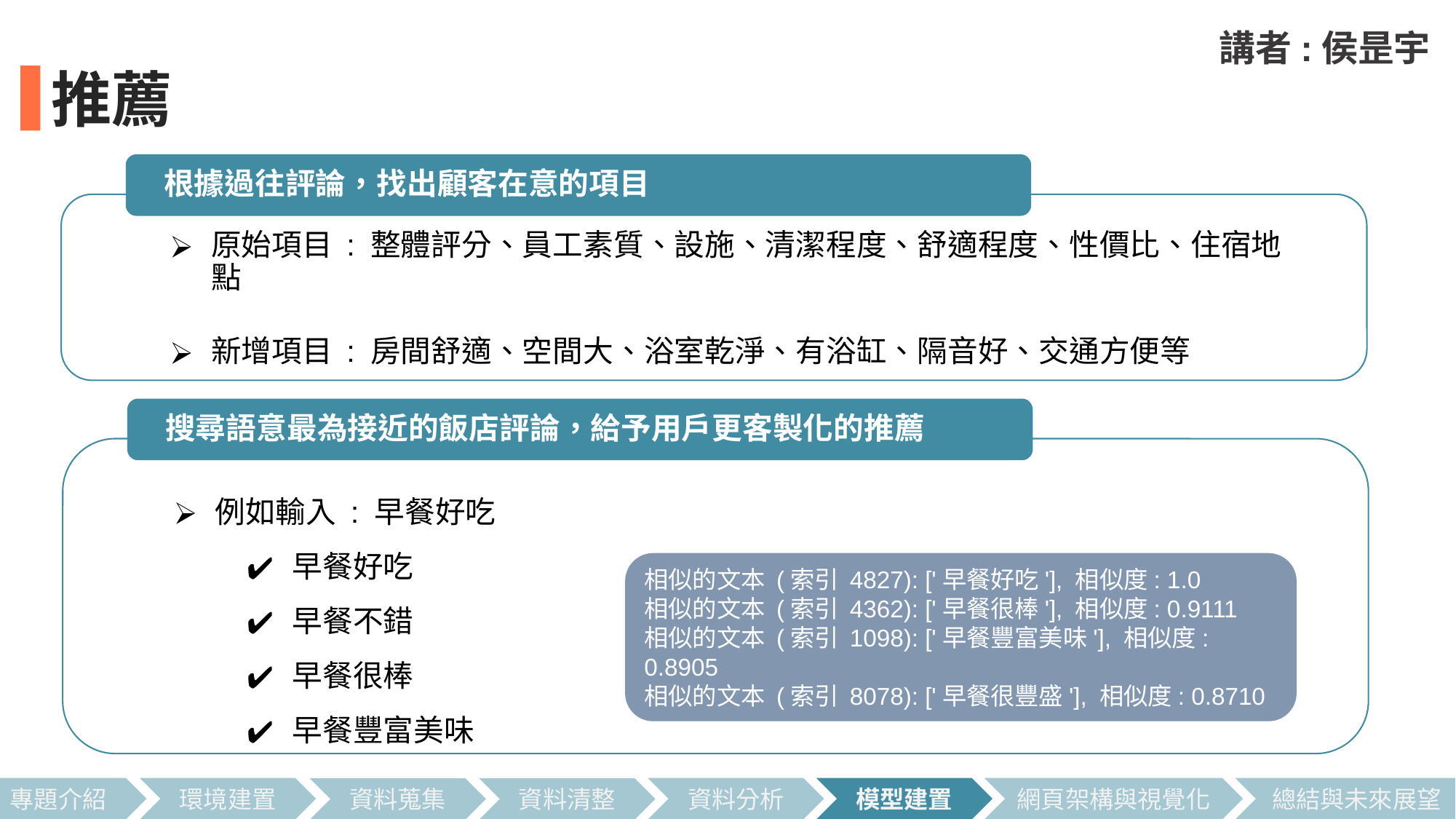

講者:侯昰宇
推薦

根據過往評論，找出顧客在意的項目

原始項目 : 整體評分、員工素質、設施、清潔程度、舒適程度、性價比、住宿地點

新增項目 : 房間舒適、空間大、浴室乾淨、有浴缸、隔音好、交通方便等

搜尋語意最為接近的飯店評論，給予用戶更客製化的推薦

例如輸入 : 早餐好吃
早餐好吃
早餐不錯
早餐很棒
早餐豐富美味

相似的文本 (索引 4827): ['早餐好吃'], 相似度: 1.0
相似的文本 (索引 4362): ['早餐很棒'], 相似度: 0.9111
相似的文本 (索引 1098): ['早餐豐富美味'], 相似度: 0.8905
相似的文本 (索引 8078): ['早餐很豐盛'], 相似度: 0.8710
總結與未來展望
專題介紹
環境建置
資料分析
模型建置
網頁架構與視覺化
資料蒐集
資料清整